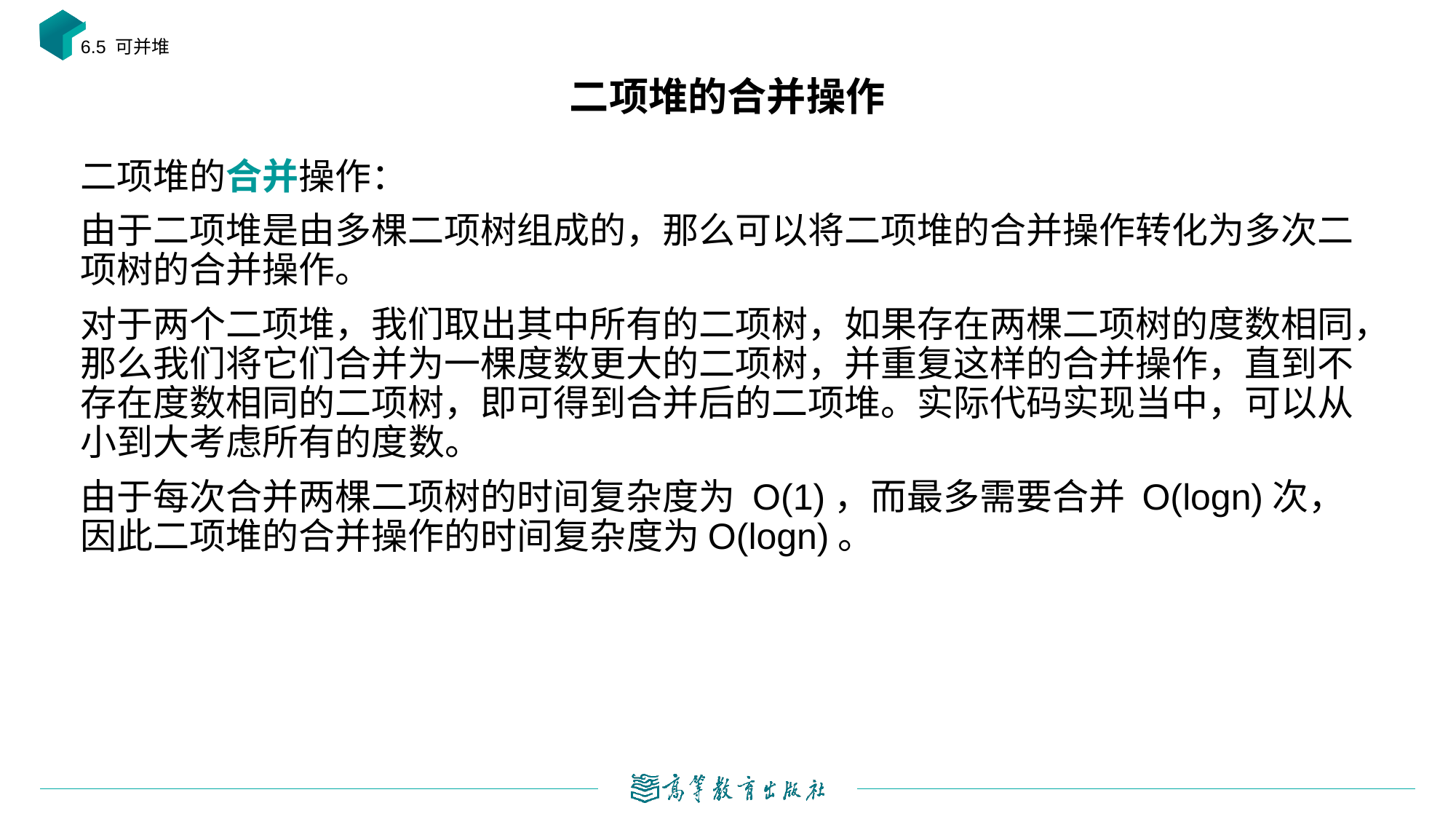

6.5 可并堆

# 二项堆的合并操作
二项堆的合并操作：
由于二项堆是由多棵二项树组成的，那么可以将二项堆的合并操作转化为多次二项树的合并操作。
对于两个二项堆，我们取出其中所有的二项树，如果存在两棵二项树的度数相同，那么我们将它们合并为一棵度数更大的二项树，并重复这样的合并操作，直到不存在度数相同的二项树，即可得到合并后的二项堆。实际代码实现当中，可以从小到大考虑所有的度数。
由于每次合并两棵二项树的时间复杂度为 O(1)，而最多需要合并 O(logn)次，因此二项堆的合并操作的时间复杂度为O(logn)。